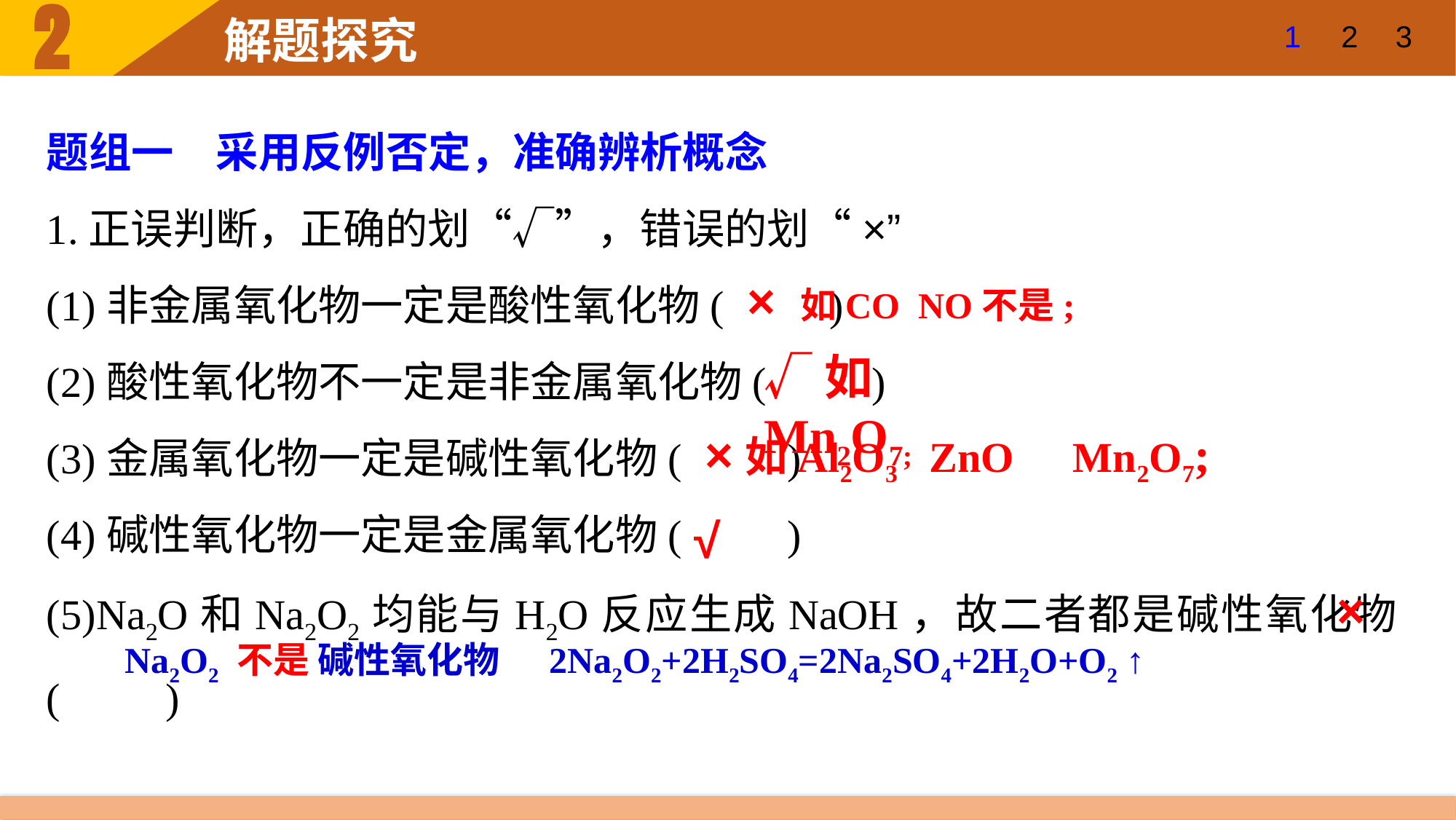

1
2
3
题组一　采用反例否定，准确辨析概念
1.正误判断，正确的划“√”，错误的划“×”
(1)非金属氧化物一定是酸性氧化物(　　)
(2)酸性氧化物不一定是非金属氧化物(　　)
(3)金属氧化物一定是碱性氧化物(　　)
(4)碱性氧化物一定是金属氧化物(　　)
(5)Na2O和Na2O2均能与H2O反应生成NaOH，故二者都是碱性氧化物(　　)
× 如CO  NO不是;
√如  Mn2O7;
×如Al2O3   ZnO      Mn2O7;
√
×
 Na2O2 不是 碱性氧化物     2Na2O2+2H2SO4=2Na2SO4+2H2O+O2 ↑